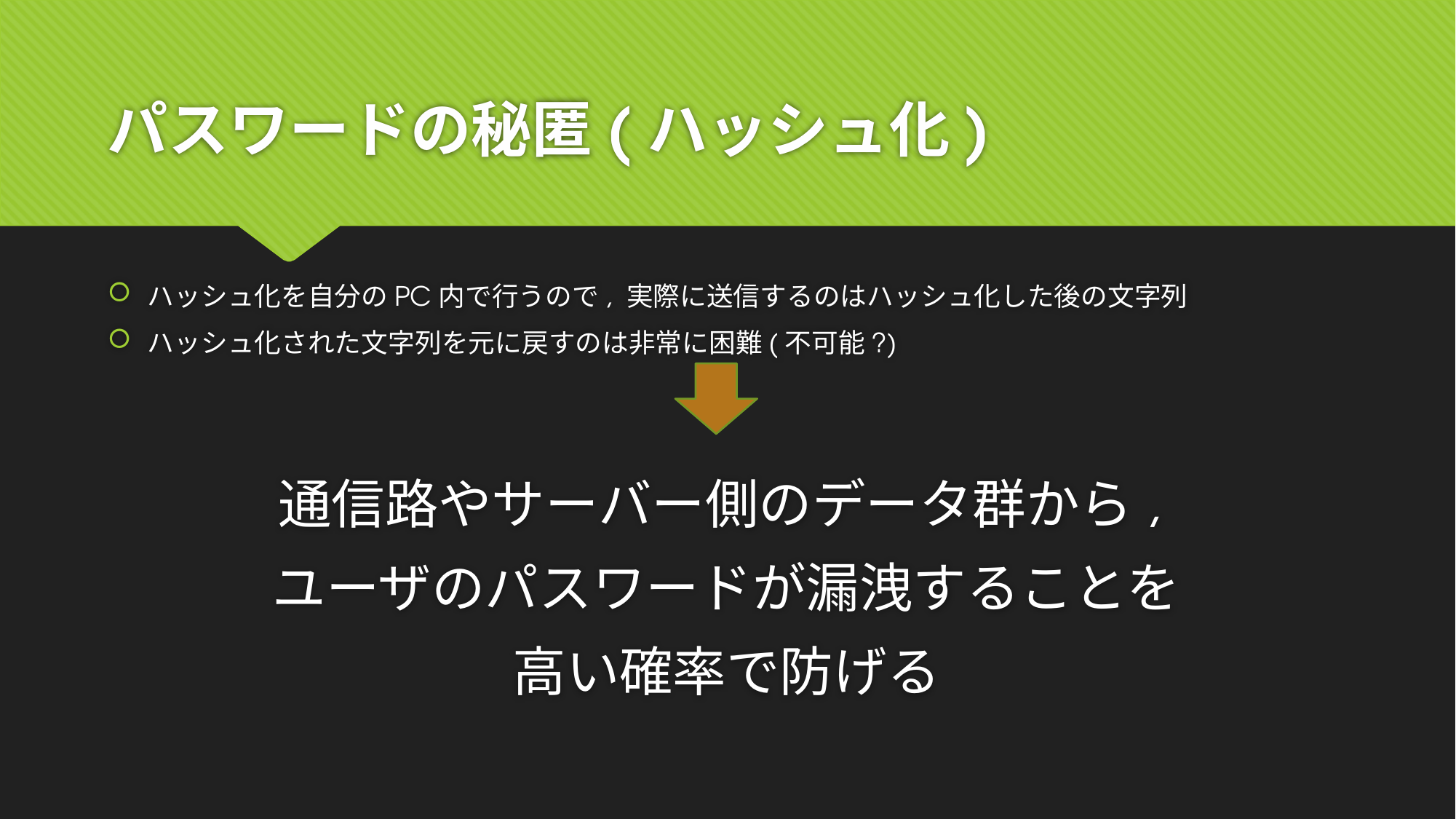

# パスワードの秘匿(ハッシュ化)
ハッシュ化を自分のPC内で行うので, 実際に送信するのはハッシュ化した後の文字列
ハッシュ化された文字列を元に戻すのは非常に困難(不可能?)

通信路やサーバー側のデータ群から,
ユーザのパスワードが漏洩することを
高い確率で防げる